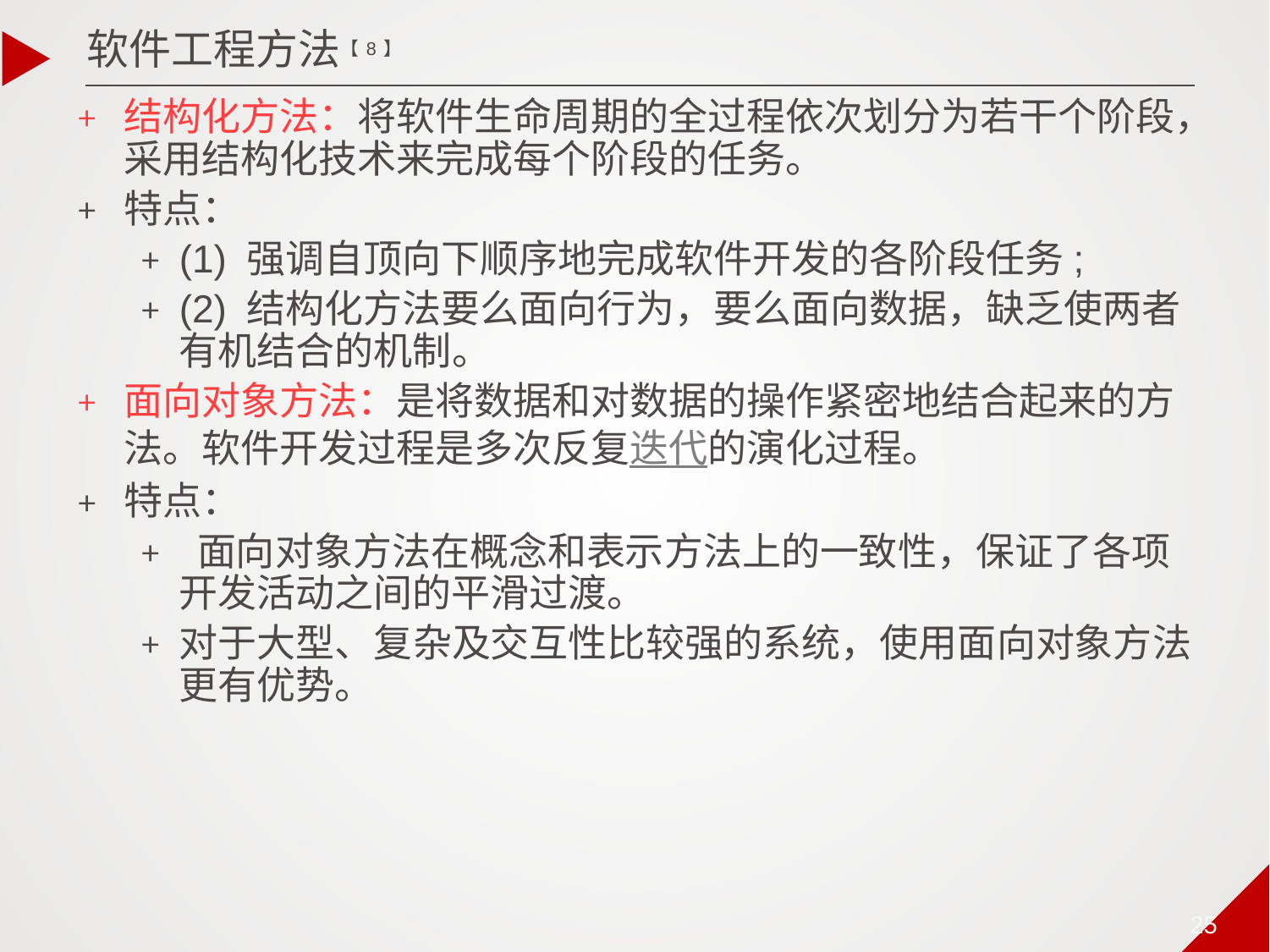

软件工程方法【8】

结构化方法：将软件生命周期的全过程依次划分为若干个阶段，采用结构化技术来完成每个阶段的任务。
特点：
(1) 强调自顶向下顺序地完成软件开发的各阶段任务;
(2) 结构化方法要么面向行为，要么面向数据，缺乏使两者有机结合的机制。
面向对象方法：是将数据和对数据的操作紧密地结合起来的方法。软件开发过程是多次反复迭代的演化过程。
特点：
 面向对象方法在概念和表示方法上的一致性，保证了各项开发活动之间的平滑过渡。
对于大型、复杂及交互性比较强的系统，使用面向对象方法更有优势。